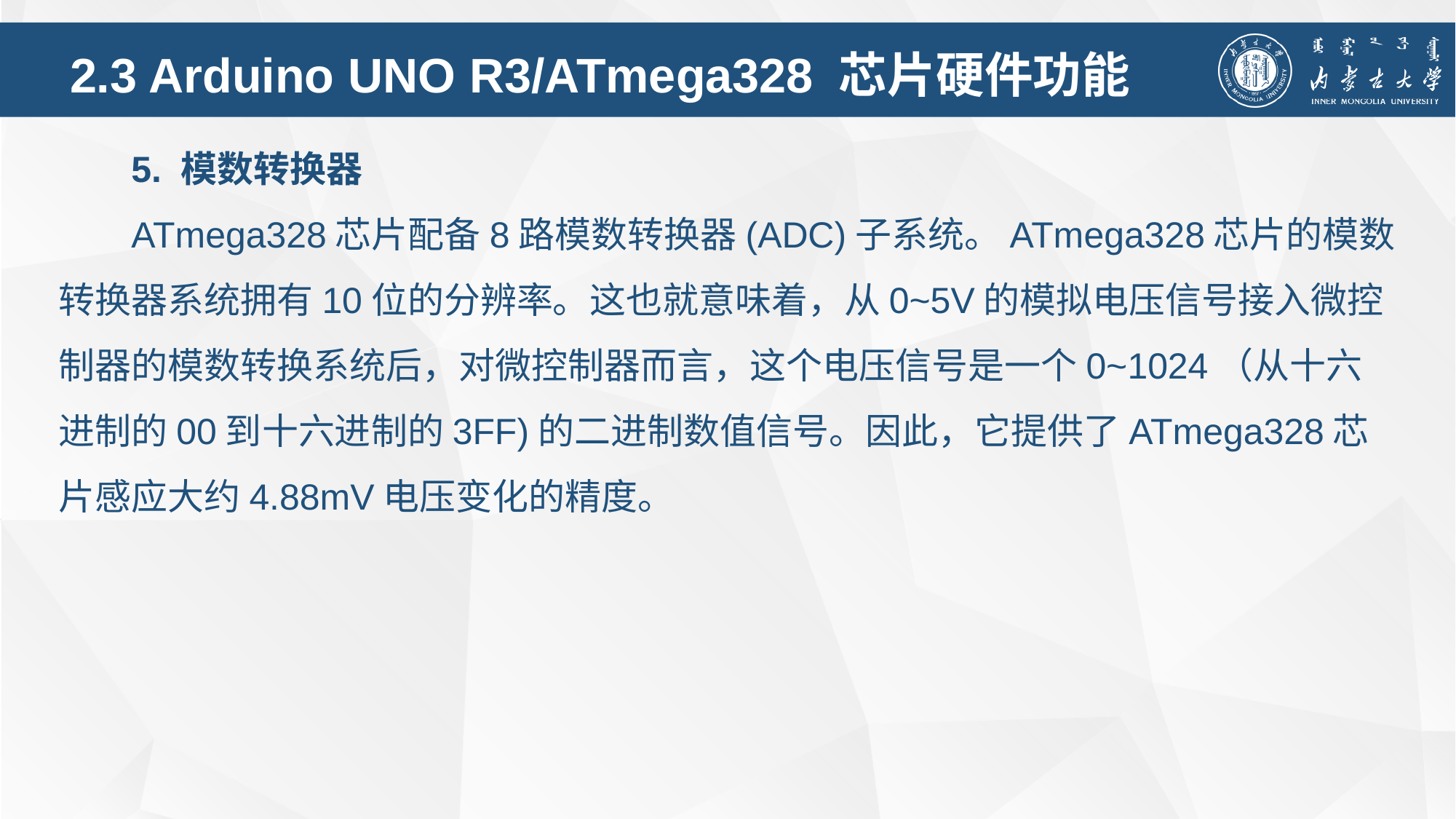

2.3 Arduino UNO R3/ATmega328 芯片硬件功能

5. 模数转换器
ATmega328芯片配备8路模数转换器(ADC)子系统。ATmega328芯片的模数转换器系统拥有10位的分辨率。这也就意味着，从0~5V的模拟电压信号接入微控制器的模数转换系统后，对微控制器而言，这个电压信号是一个0~1024（从十六进制的00到十六进制的3FF)的二进制数值信号。因此，它提供了ATmega328芯片感应大约4.88mV电压变化的精度。